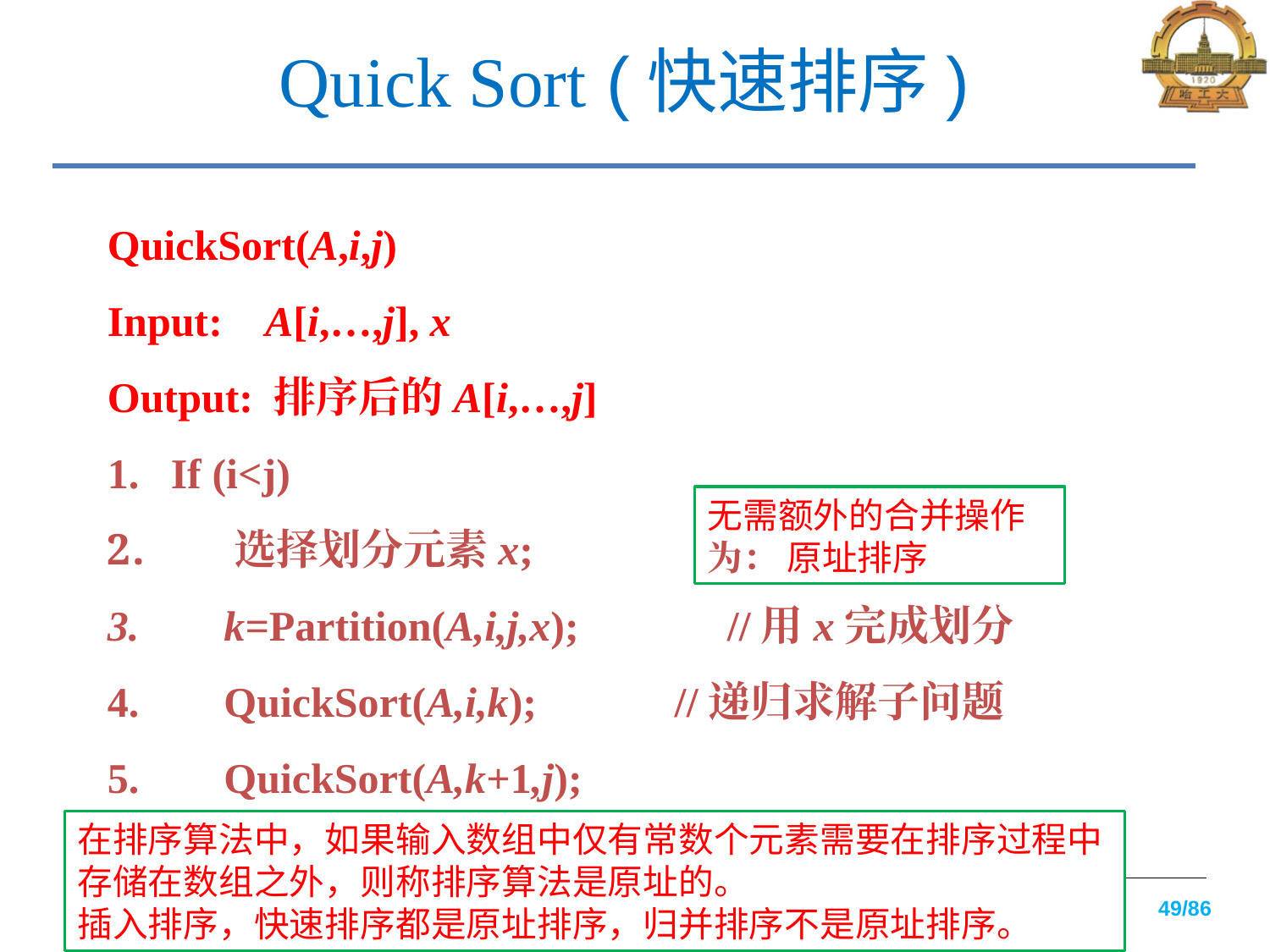

# Quick Sort (快速排序)
QuickSort(A,i,j)
Input:    A[i,…,j], x
Output: 排序后的A[i,…,j]
If (i<j)
     选择划分元素x;
     k=Partition(A,i,j,x);              //用x完成划分
     QuickSort(A,i,k);             //递归求解子问题
     QuickSort(A,k+1,j);

无需额外的合并操作
为： 原址排序
在排序算法中，如果输入数组中仅有常数个元素需要在排序过程中存储在数组之外，则称排序算法是原址的。
插入排序，快速排序都是原址排序，归并排序不是原址排序。